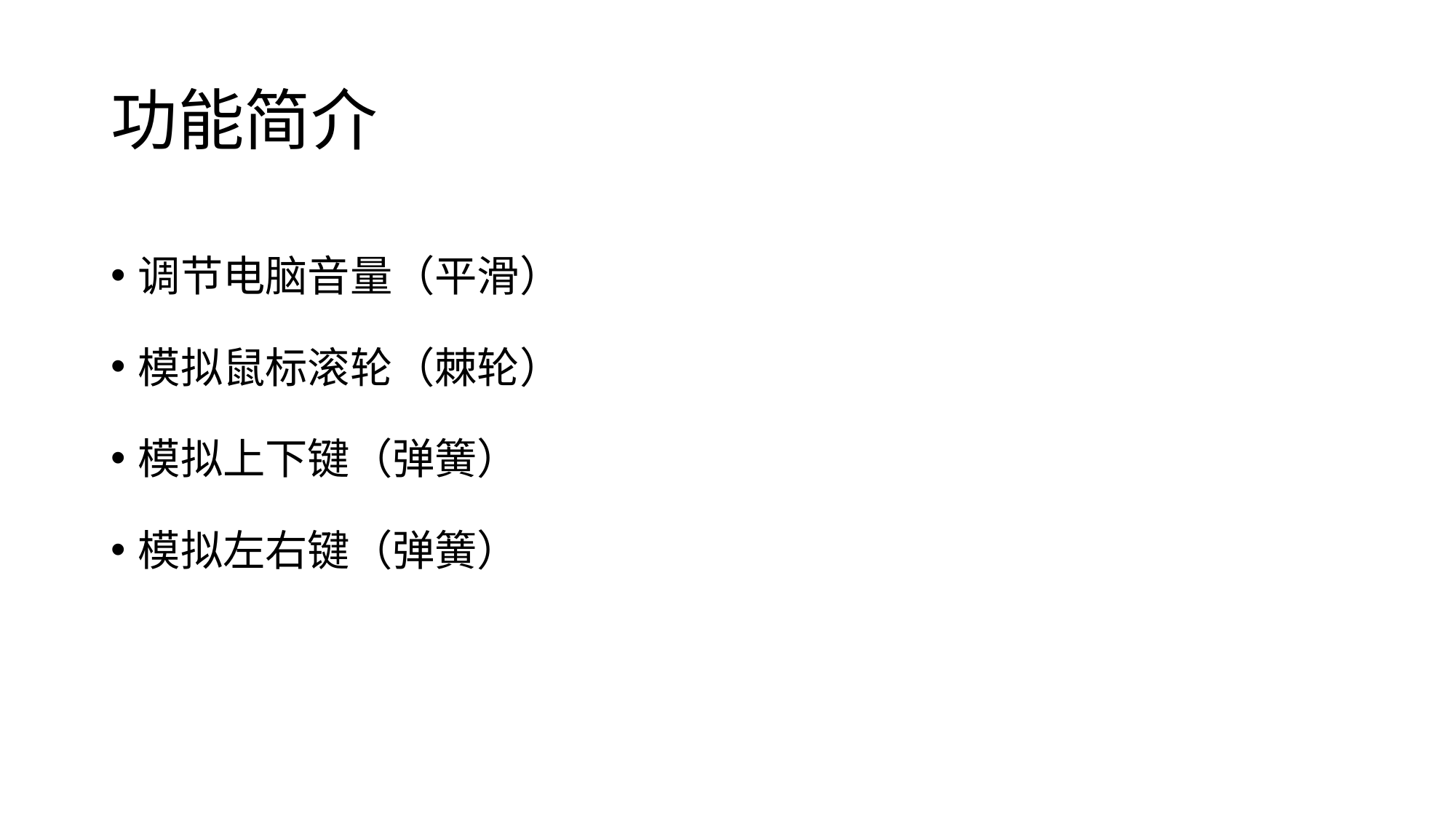

# 功能简介
调节电脑音量（平滑）
模拟鼠标滚轮（棘轮）
模拟上下键（弹簧）
模拟左右键（弹簧）